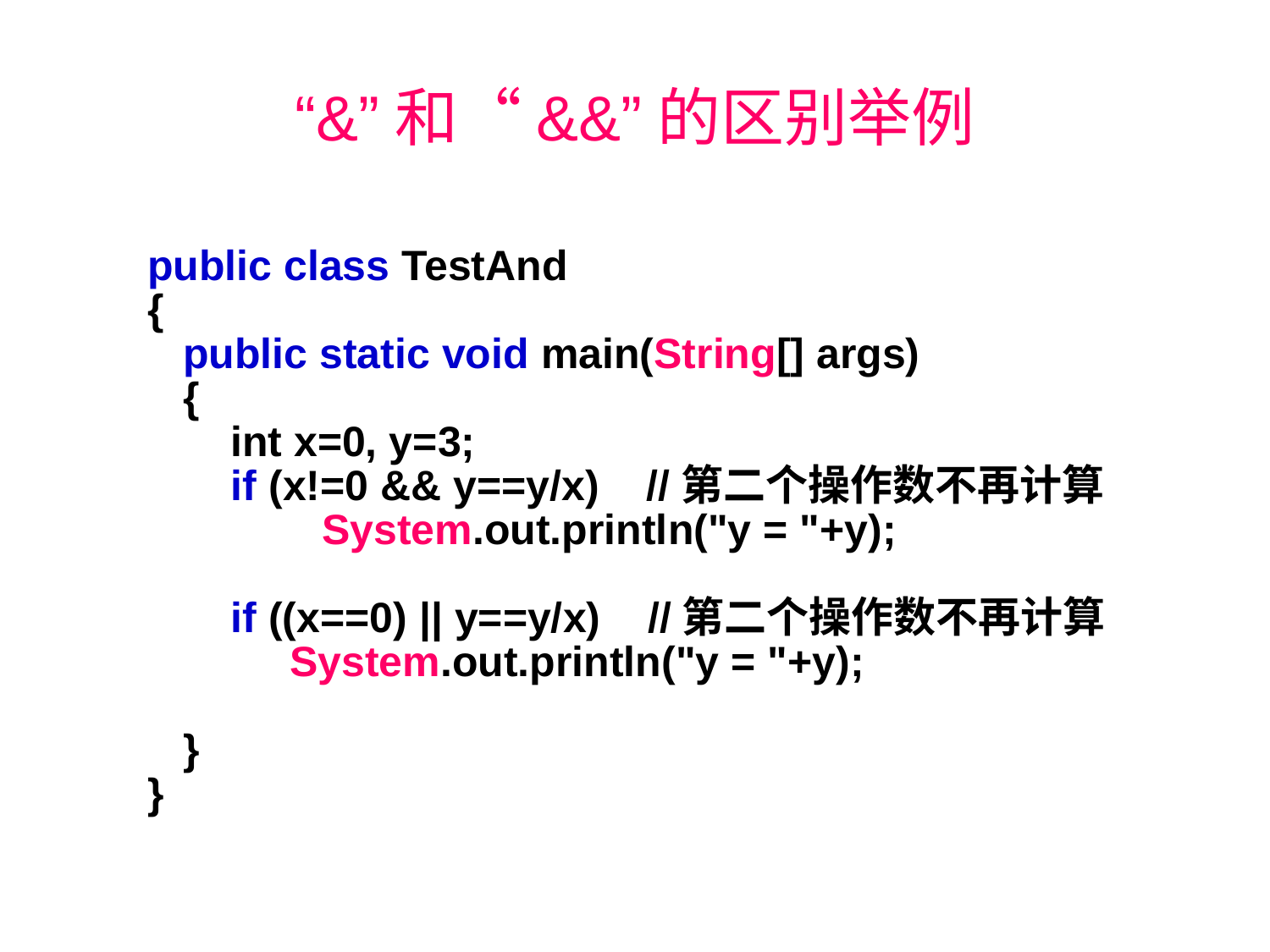

# “&”和“&&”的区别举例
public class TestAnd
{
   public static void main(String[] args)
   {
       int x=0, y=3;
	   if (x!=0 && y==y/x)    //第二个操作数不再计算
      	System.out.println("y = "+y);

       if ((x==0) || y==y/x)    //第二个操作数不再计算
            System.out.println("y = "+y);

   }
}